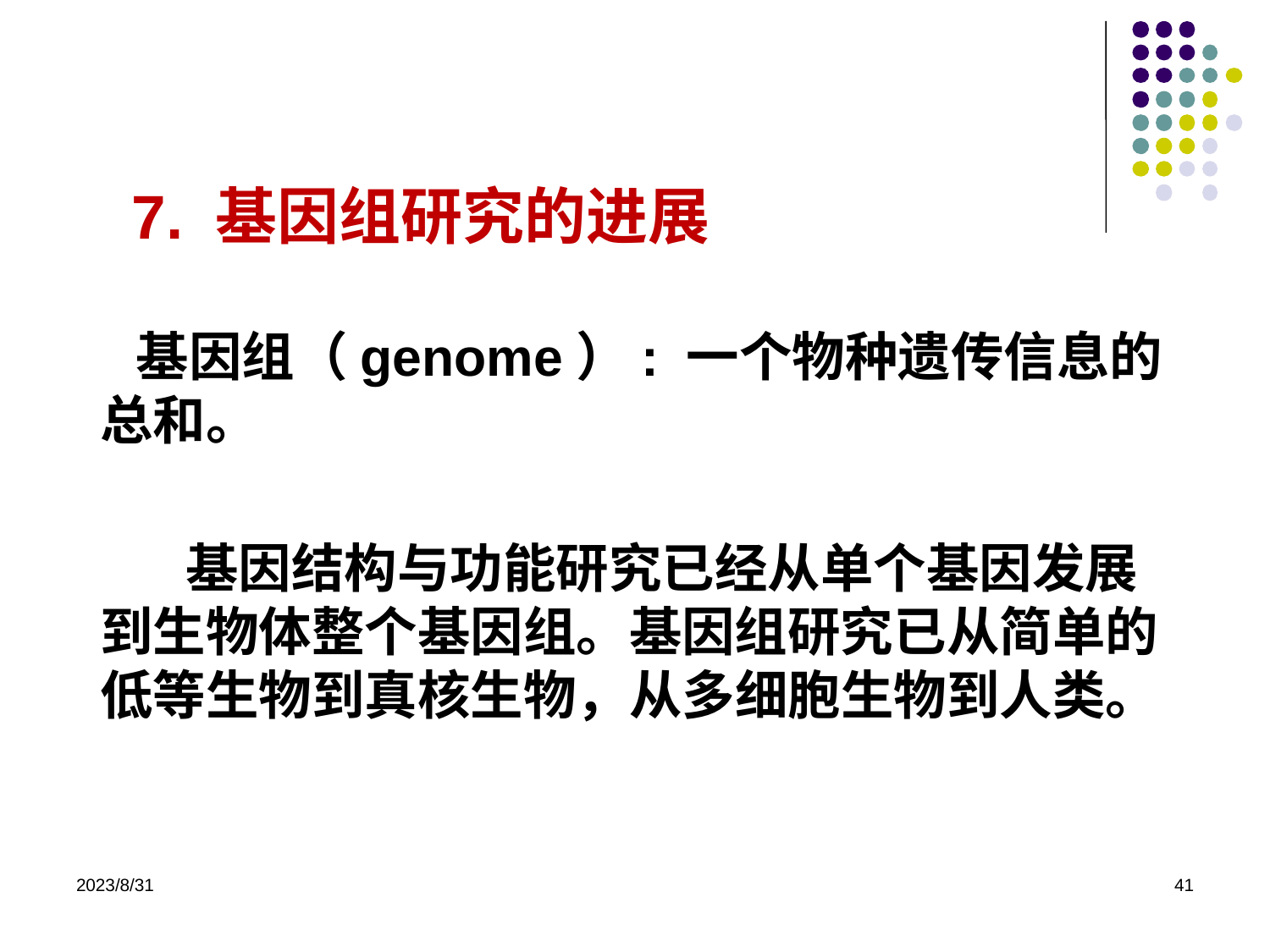

# 7. 基因组研究的进展
      基因组（genome）: 一个物种遗传信息的总和。

          基因结构与功能研究已经从单个基因发展到生物体整个基因组。基因组研究已从简单的低等生物到真核生物，从多细胞生物到人类。
2023/8/31
41